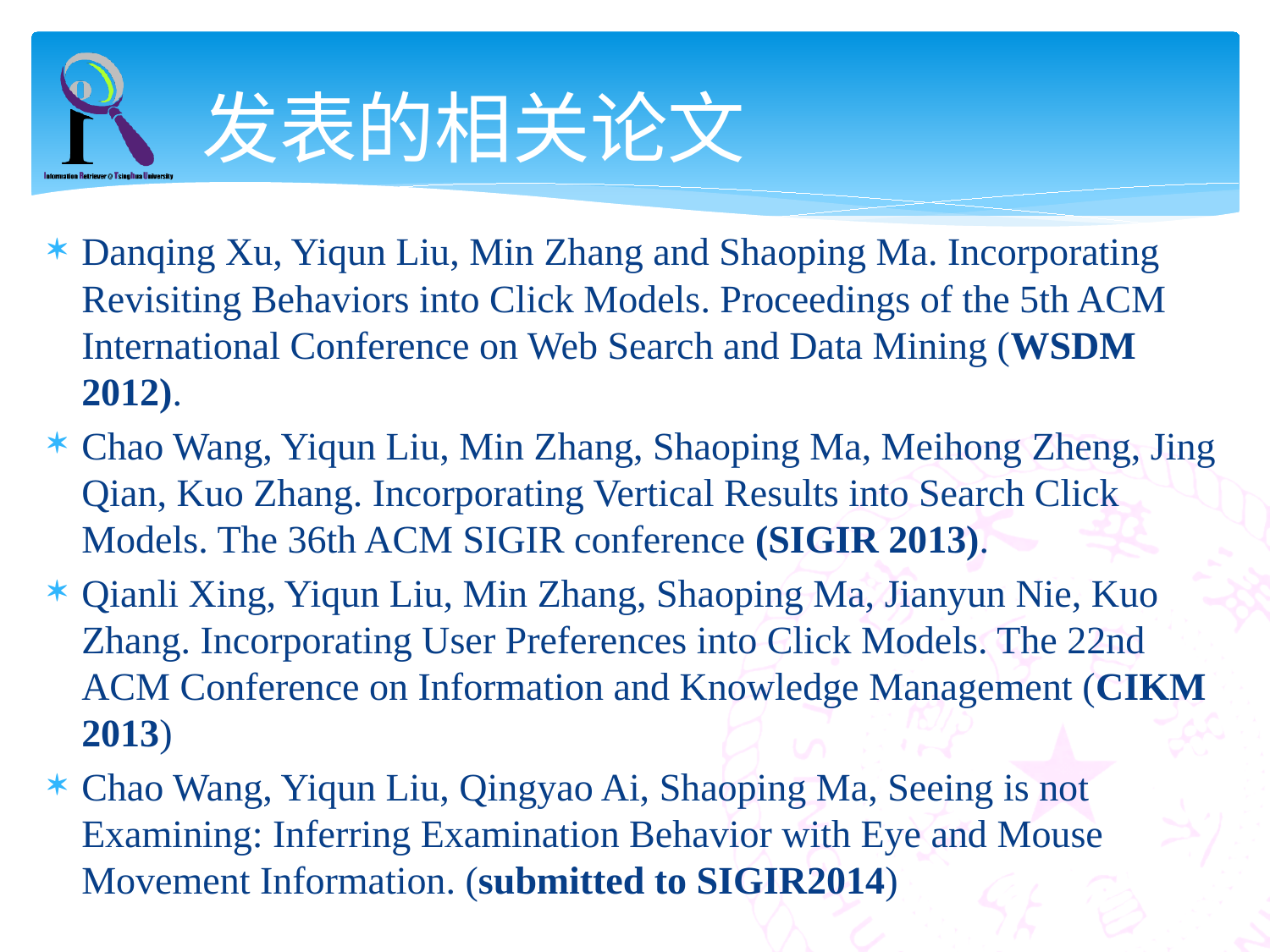

# 发表的相关论文
Danqing Xu, Yiqun Liu, Min Zhang and Shaoping Ma. Incorporating Revisiting Behaviors into Click Models. Proceedings of the 5th ACM International Conference on Web Search and Data Mining (WSDM 2012).
Chao Wang, Yiqun Liu, Min Zhang, Shaoping Ma, Meihong Zheng, Jing Qian, Kuo Zhang. Incorporating Vertical Results into Search Click Models. The 36th ACM SIGIR conference (SIGIR 2013).
Qianli Xing, Yiqun Liu, Min Zhang, Shaoping Ma, Jianyun Nie, Kuo Zhang. Incorporating User Preferences into Click Models. The 22nd ACM Conference on Information and Knowledge Management (CIKM 2013)
Chao Wang, Yiqun Liu, Qingyao Ai, Shaoping Ma, Seeing is not Examining: Inferring Examination Behavior with Eye and Mouse Movement Information. (submitted to SIGIR2014)